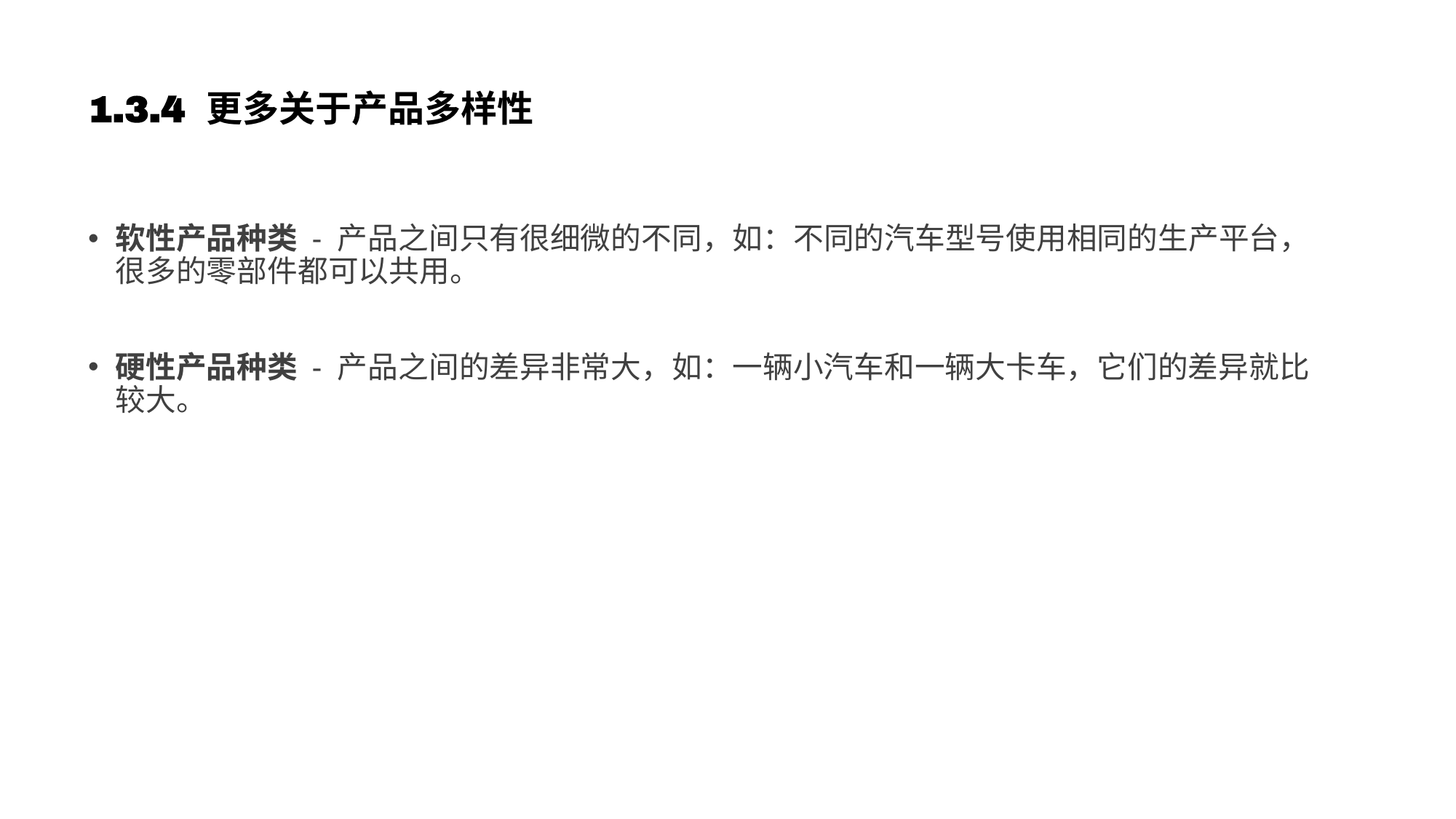

# 1.3.4 更多关于产品多样性
软性产品种类 - 产品之间只有很细微的不同，如：不同的汽车型号使用相同的生产平台，很多的零部件都可以共用。

硬性产品种类 - 产品之间的差异非常大，如：一辆小汽车和一辆大卡车，它们的差异就比较大。